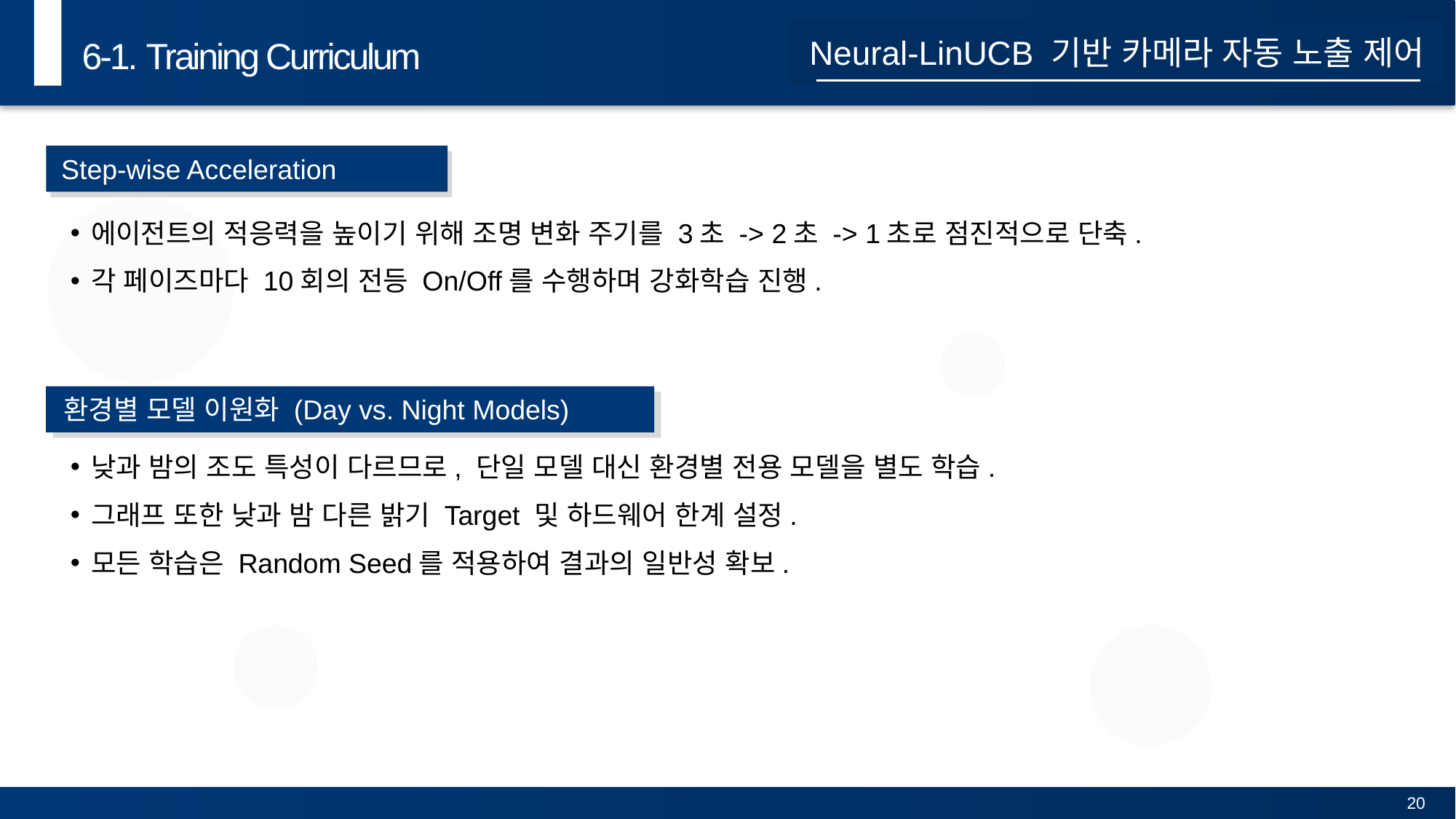

6-1. Training Curriculum
Neural-LinUCB 기반 카메라 자동 노출 제어

Step-wise Acceleration
에이전트의 적응력을 높이기 위해 조명 변화 주기를 3초 -> 2초 -> 1초로 점진적으로 단축.
각 페이즈마다 10회의 전등 On/Off를 수행하며 강화학습 진행.

환경별 모델 이원화 (Day vs. Night Models)
낮과 밤의 조도 특성이 다르므로, 단일 모델 대신 환경별 전용 모델을 별도 학습.
그래프 또한 낮과 밤 다른 밝기 Target 및 하드웨어 한계 설정.
모든 학습은 Random Seed를 적용하여 결과의 일반성 확보.